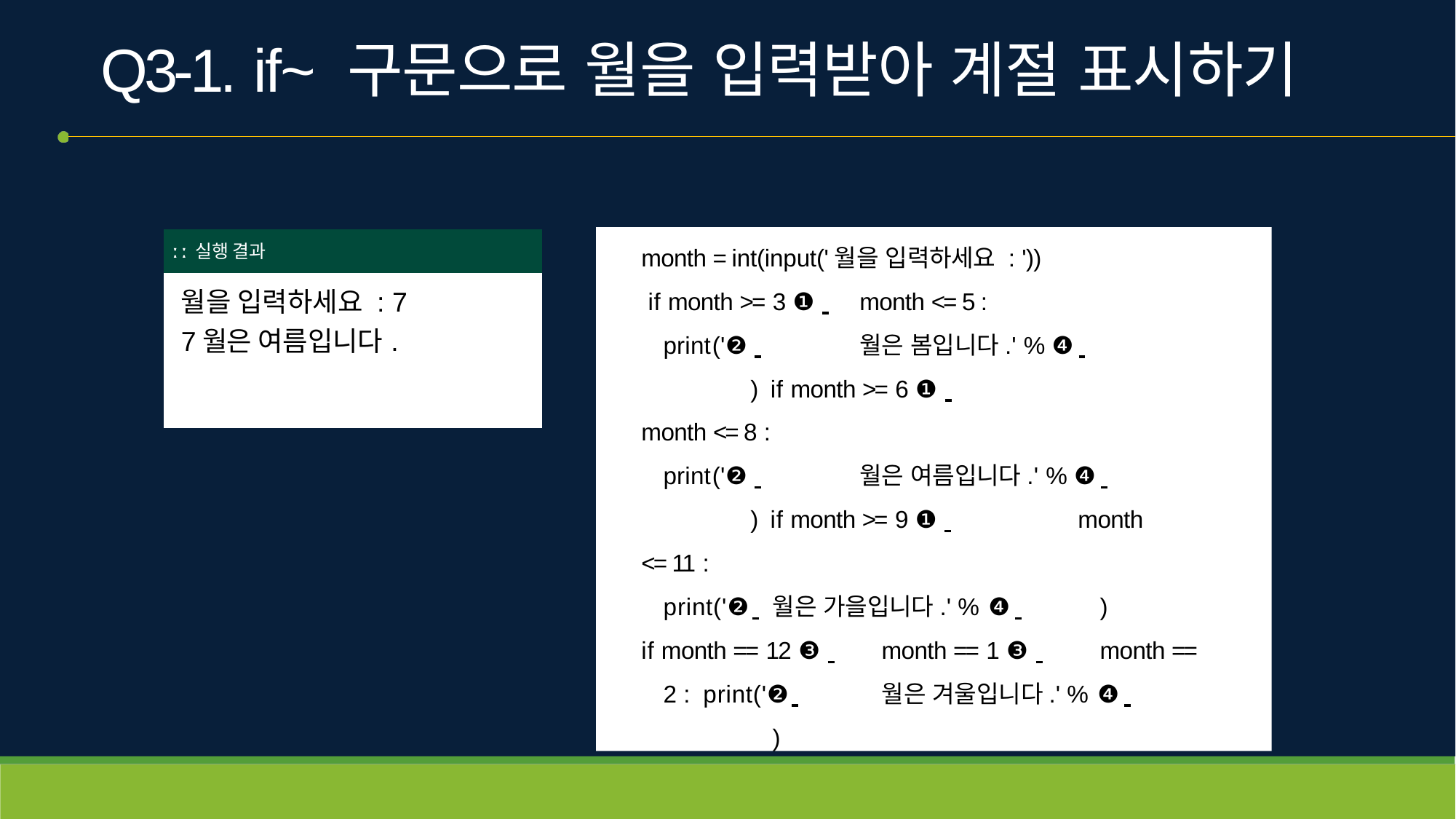

# Q3-1. if~ 구문으로 월을 입력받아 계절 표시하기

month = int(input('월을 입력하세요 : '))  if month >= 3 ❶ 	month <= 5 :
print('❷ 	월은 봄입니다.' % ❹ 	)  if month >= 6 ❶ 		month <= 8 :
print('❷ 	월은 여름입니다.' % ❹ 	)  if month >= 9 ❶ 		month <= 11 :
print('❷ 	월은 가을입니다.' %  ❹ 	)
if month == 12 ❸ 	month == 1 ❸ 	month == 2 :  print('❷ 	월은 겨울입니다.' %  ❹ 		)
| ː ː 실행 결과 |
| --- |
| 월을 입력하세요 : 7 7월은 여름입니다. |